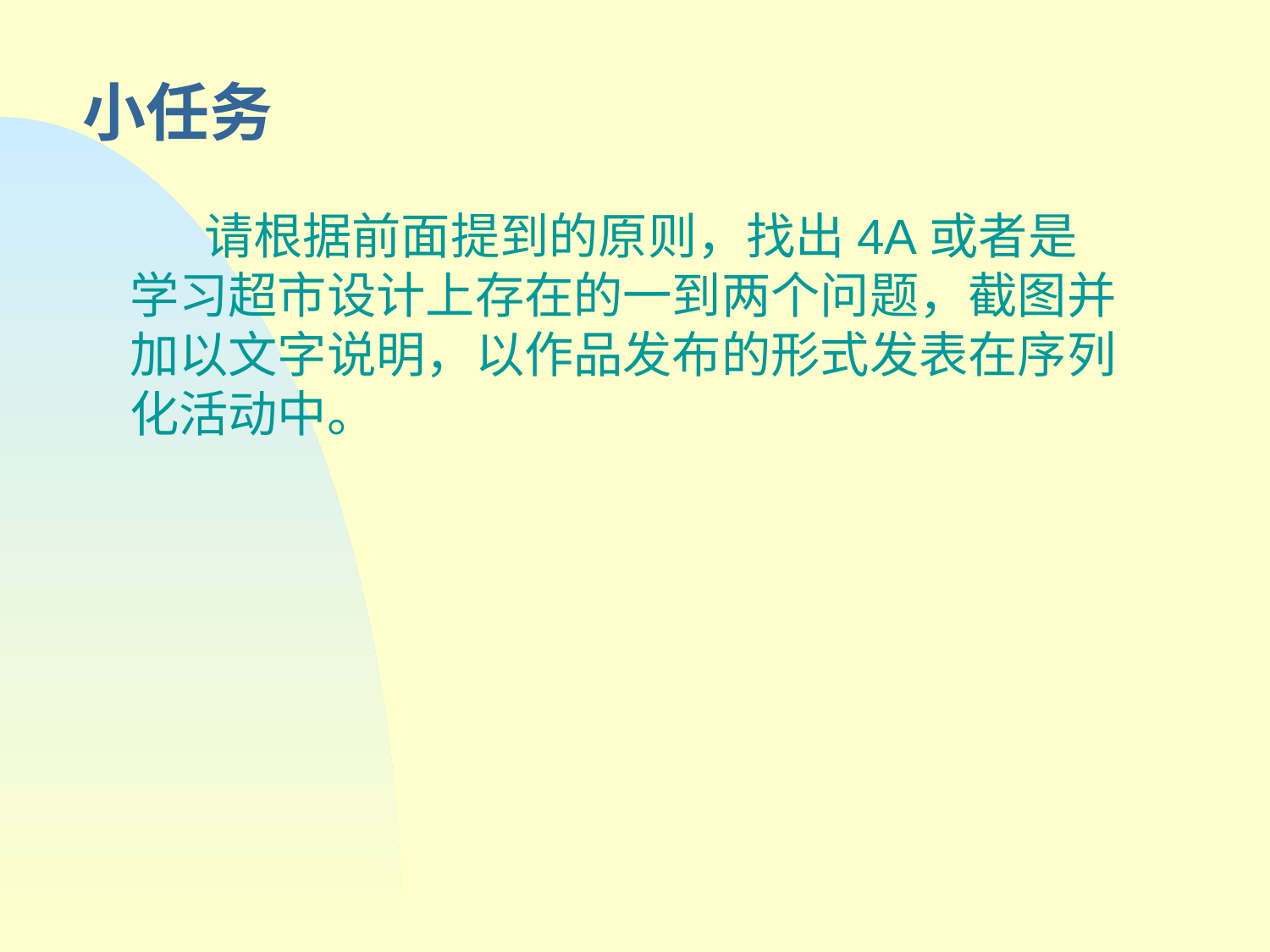

# 小任务
          请根据前面提到的原则，找出4A或者是学习超市设计上存在的一到两个问题，截图并加以文字说明，以作品发布的形式发表在序列化活动中。